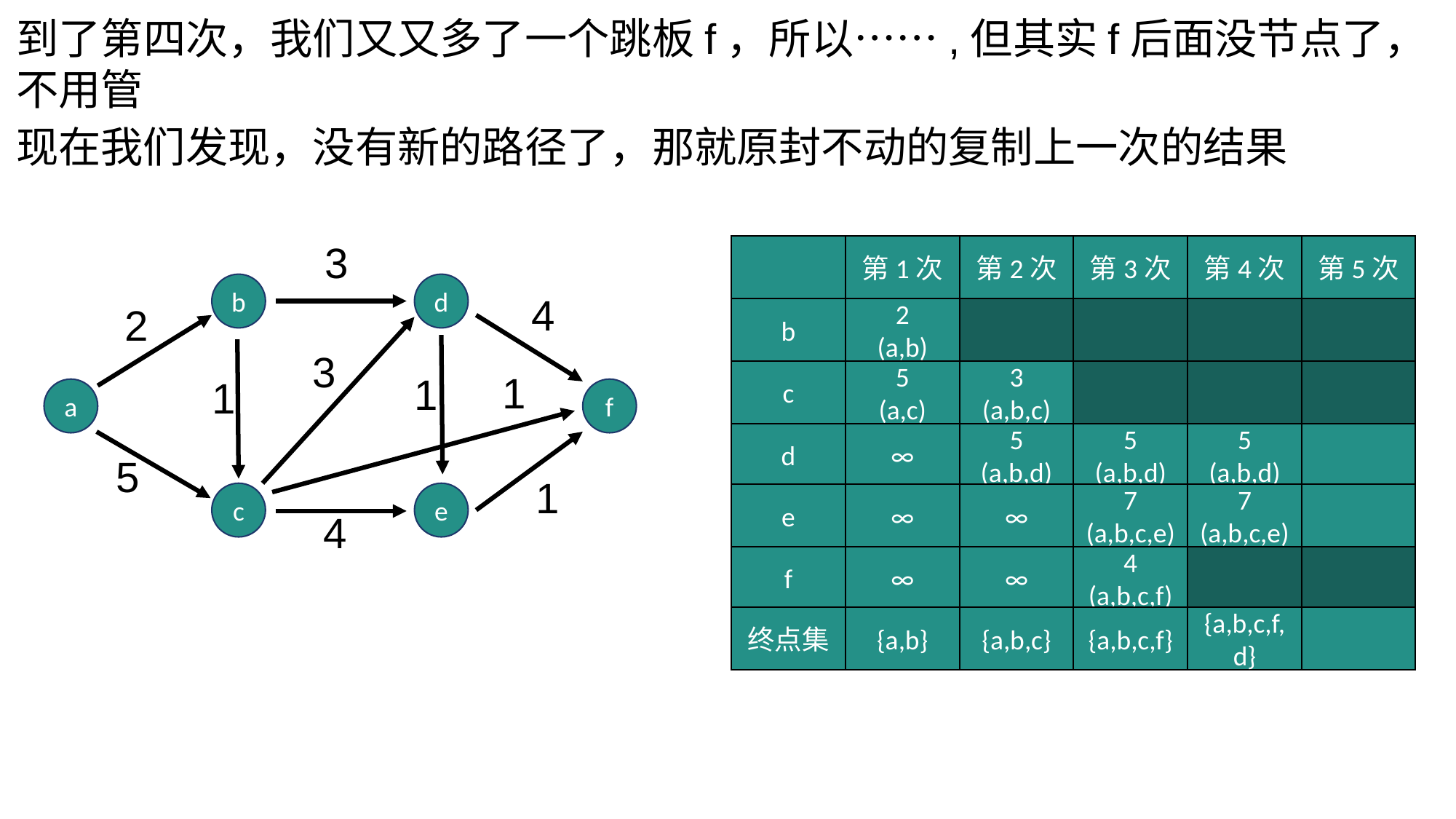

到了第四次，我们又又多了一个跳板f，所以……,但其实f后面没节点了，不用管
现在我们发现，没有新的路径了，那就原封不动的复制上一次的结果
3

第1次
第2次
第3次
第4次
第5次
b
d
4
2
b
2
(a,b)

3
1
c
5
(a,c)
3
(a,b,c)

1
1
a
f
d
∞
5
(a,b,d)
5
(a,b,d)
5
(a,b,d)

5
1
c
e
e
∞
∞
7
(a,b,c,e)
7
(a,b,c,e)

4
f
∞
∞
4
(a,b,c,f)

终点集
{a,b}
{a,b,c}
{a,b,c,f}
{a,b,c,f,d}